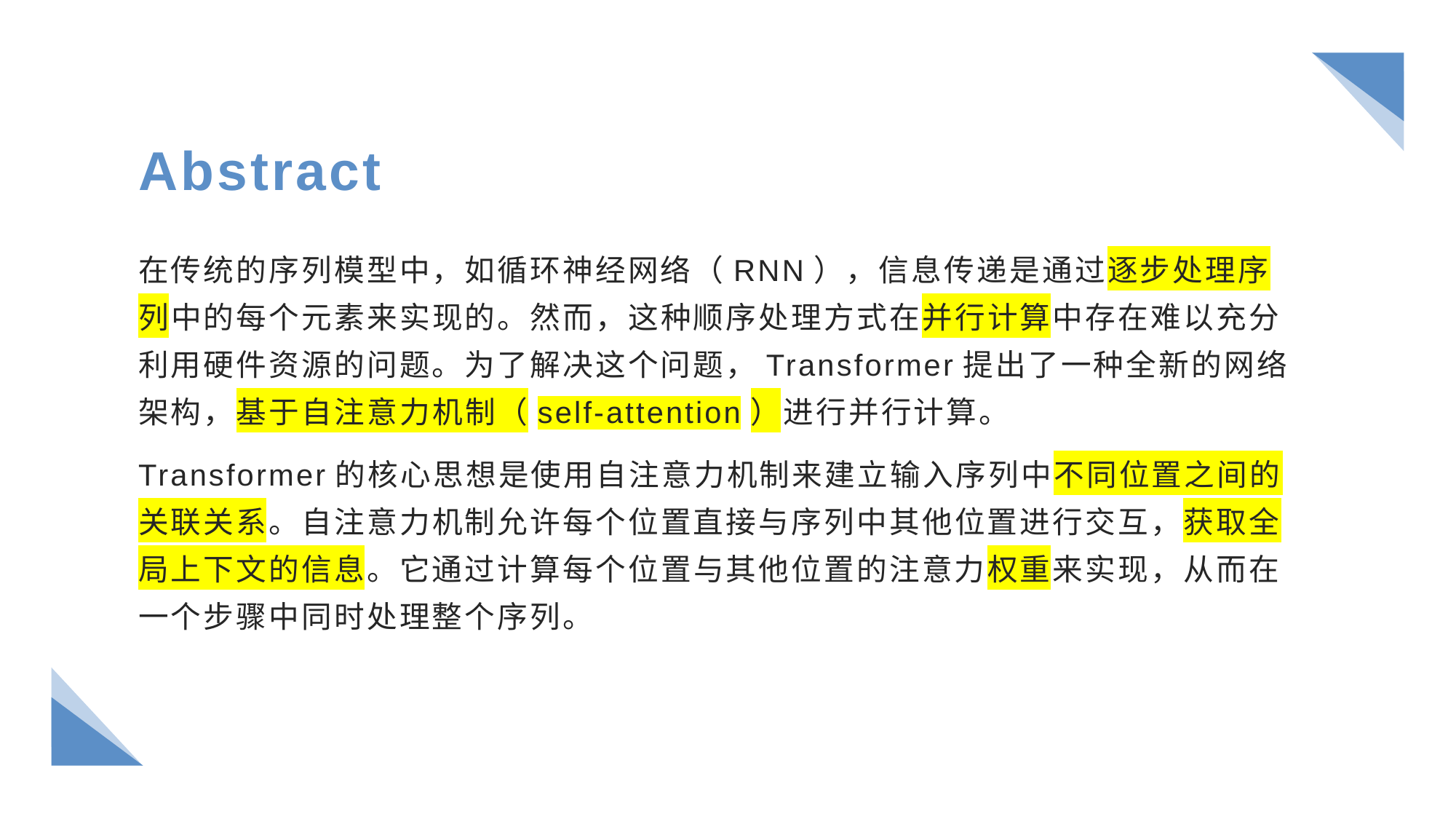

# Abstract
在传统的序列模型中，如循环神经网络（RNN），信息传递是通过逐步处理序列中的每个元素来实现的。然而，这种顺序处理方式在并行计算中存在难以充分利用硬件资源的问题。为了解决这个问题，Transformer提出了一种全新的网络架构，基于自注意力机制（self-attention）进行并行计算。
Transformer的核心思想是使用自注意力机制来建立输入序列中不同位置之间的关联关系。自注意力机制允许每个位置直接与序列中其他位置进行交互，获取全局上下文的信息。它通过计算每个位置与其他位置的注意力权重来实现，从而在一个步骤中同时处理整个序列。